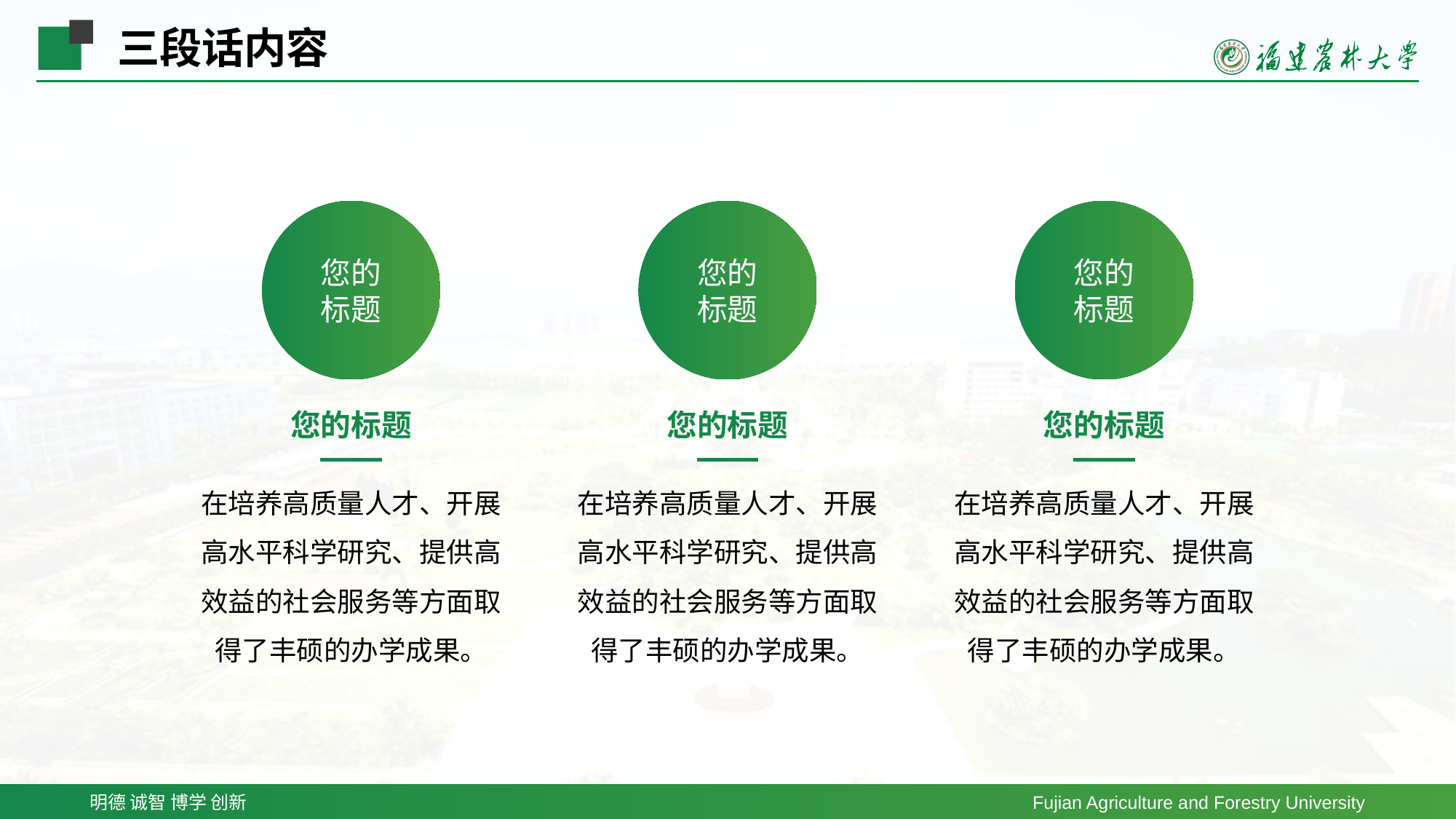

三段话内容
您的
标题

您的
标题

您的
标题

您的标题
您的标题
您的标题
在培养高质量人才、开展高水平科学研究、提供高效益的社会服务等方面取得了丰硕的办学成果。
在培养高质量人才、开展高水平科学研究、提供高效益的社会服务等方面取得了丰硕的办学成果。
在培养高质量人才、开展高水平科学研究、提供高效益的社会服务等方面取得了丰硕的办学成果。